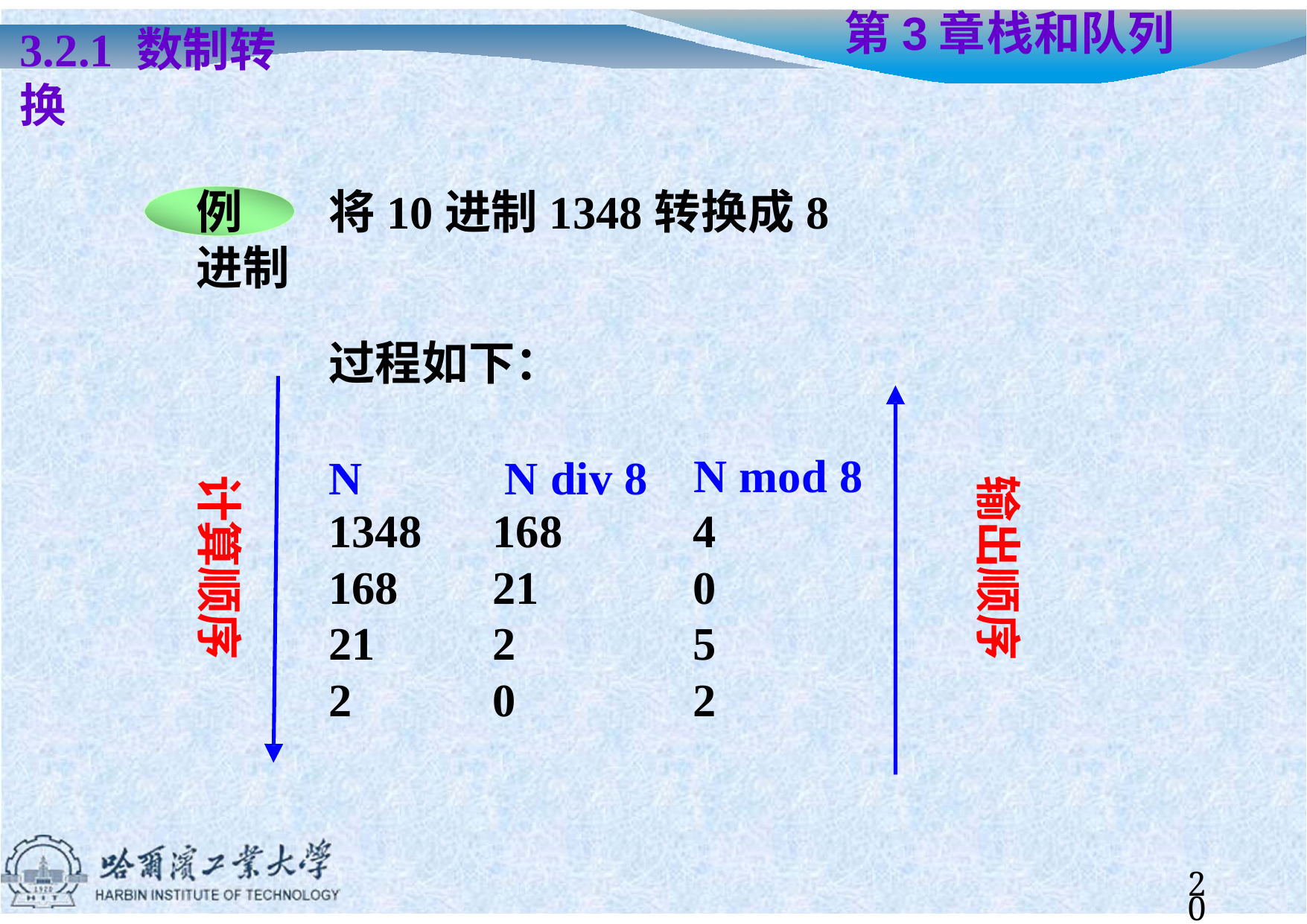

# 第3章	栈和队列

3.2.1 数制转换
例	将10进制1348转换成8进制

过程如下：

N	N div 8

N mod 8
计算顺序
输出顺序
| 1348 | 168 | 4 |
| --- | --- | --- |
| 168 | 21 | 0 |
| 21 | 2 | 5 |
| 2 | 0 | 2 |

20